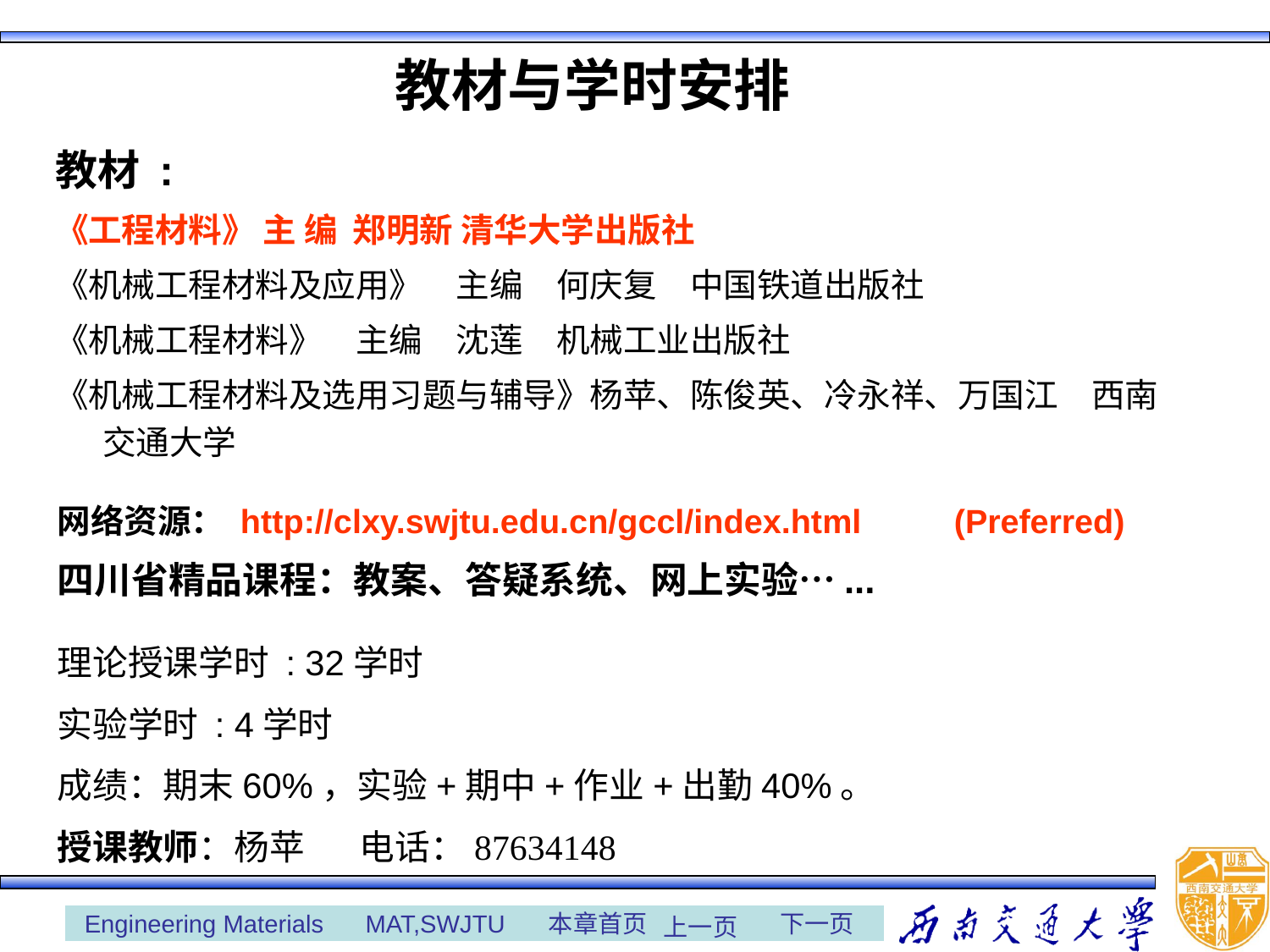

# 教材与学时安排
教材 :
《工程材料》 主 编  郑明新 清华大学出版社
《机械工程材料及应用》　主编　何庆复　中国铁道出版社
《机械工程材料》　主编　沈莲　机械工业出版社
《机械工程材料及选用习题与辅导》杨苹、陈俊英、冷永祥、万国江　西南交通大学
网络资源： http://clxy.swjtu.edu.cn/gccl/index.html          (Preferred)
四川省精品课程：教案、答疑系统、网上实验…...
理论授课学时 : 32学时
实验学时 : 4学时
成绩：期末60%，实验+期中+作业+出勤40%。
授课教师：杨苹       电话：87634148